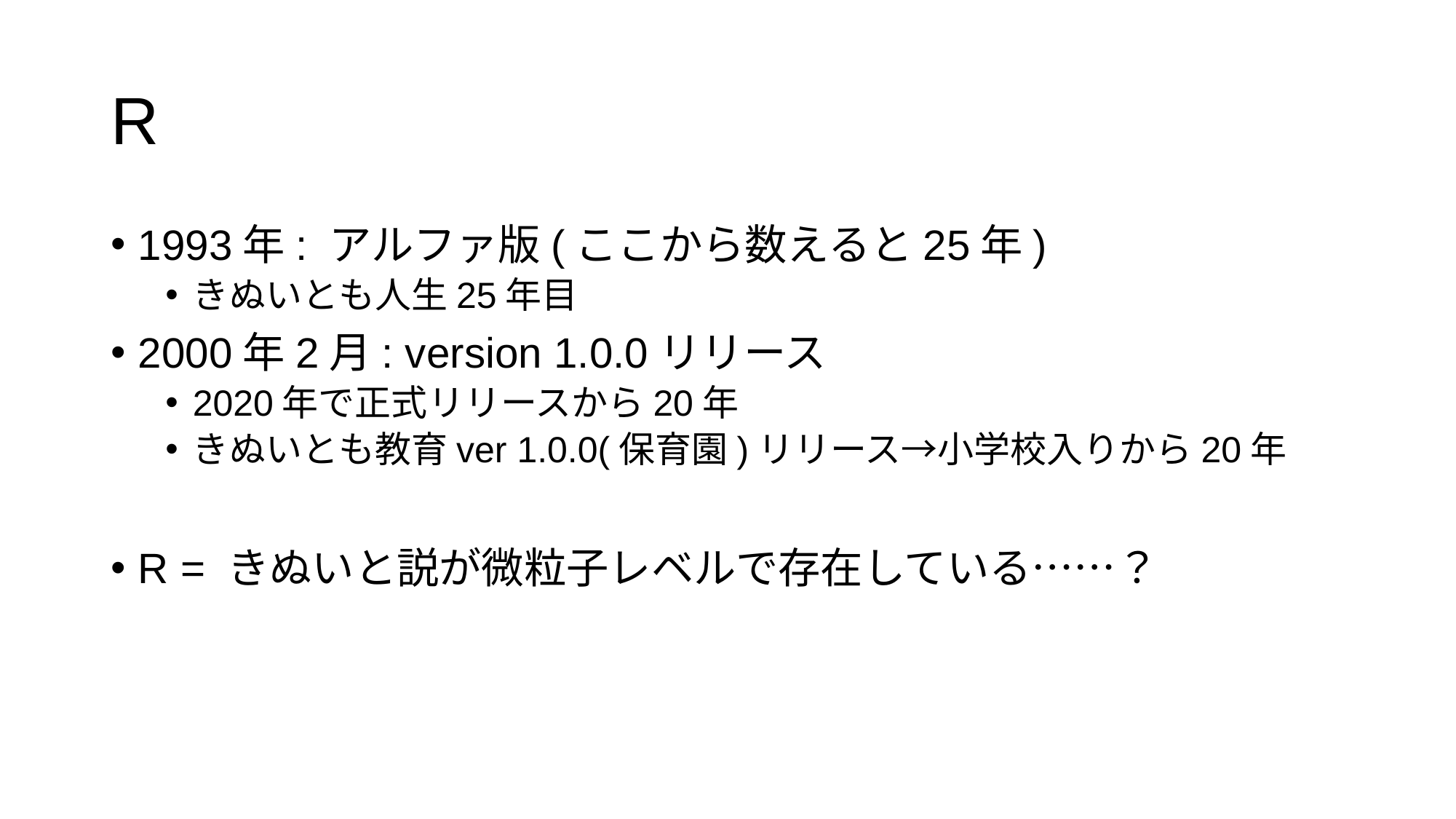

# R
1993年: アルファ版(ここから数えると25年)
きぬいとも人生25年目
2000年2月: version 1.0.0リリース
2020年で正式リリースから20年
きぬいとも教育ver 1.0.0(保育園)リリース→小学校入りから20年

R = きぬいと説が微粒子レベルで存在している……？